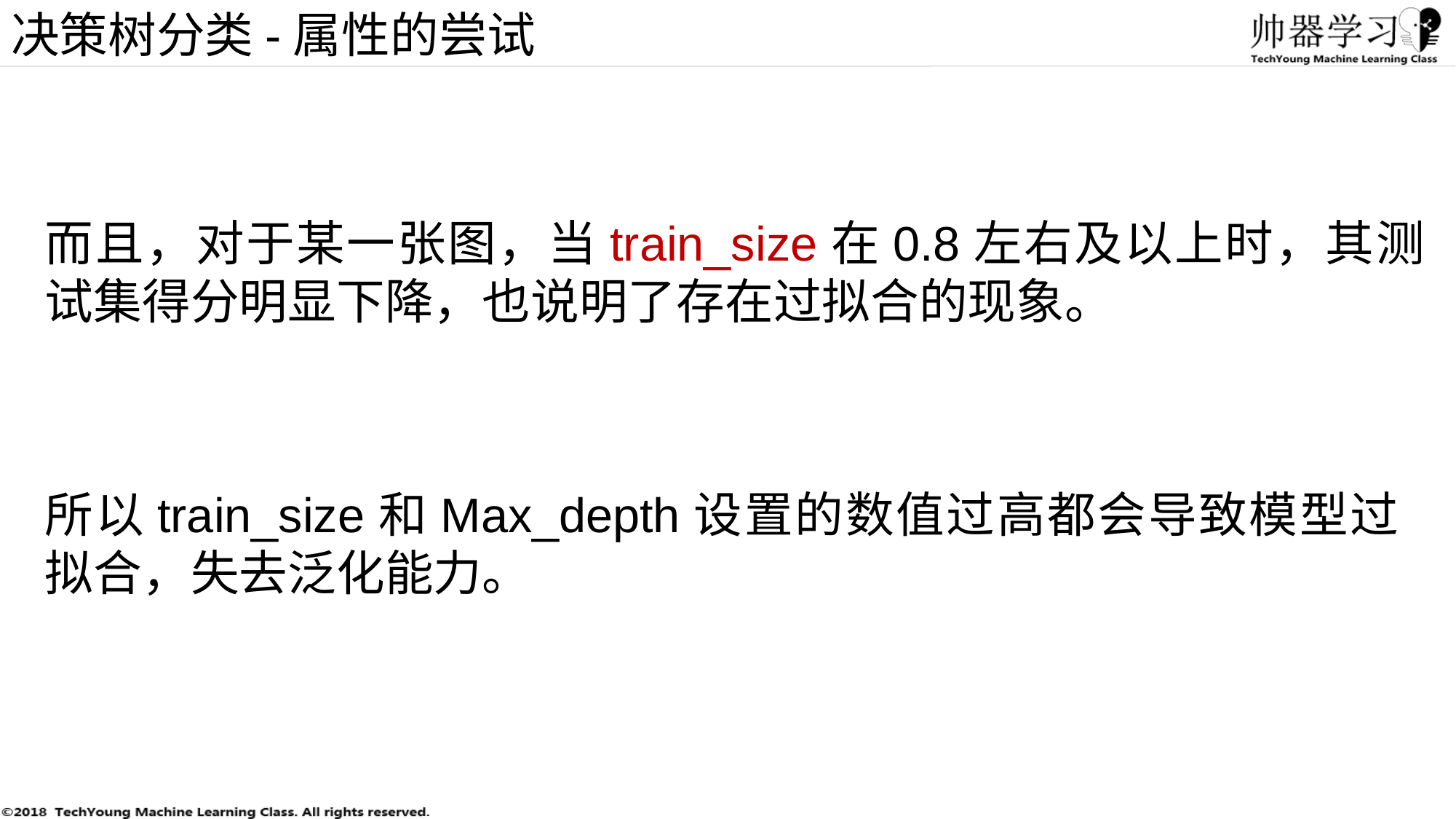

决策树分类-属性的尝试

而且，对于某一张图，当train_size在0.8左右及以上时，其测试集得分明显下降，也说明了存在过拟合的现象。
所以train_size和Max_depth设置的数值过高都会导致模型过拟合，失去泛化能力。